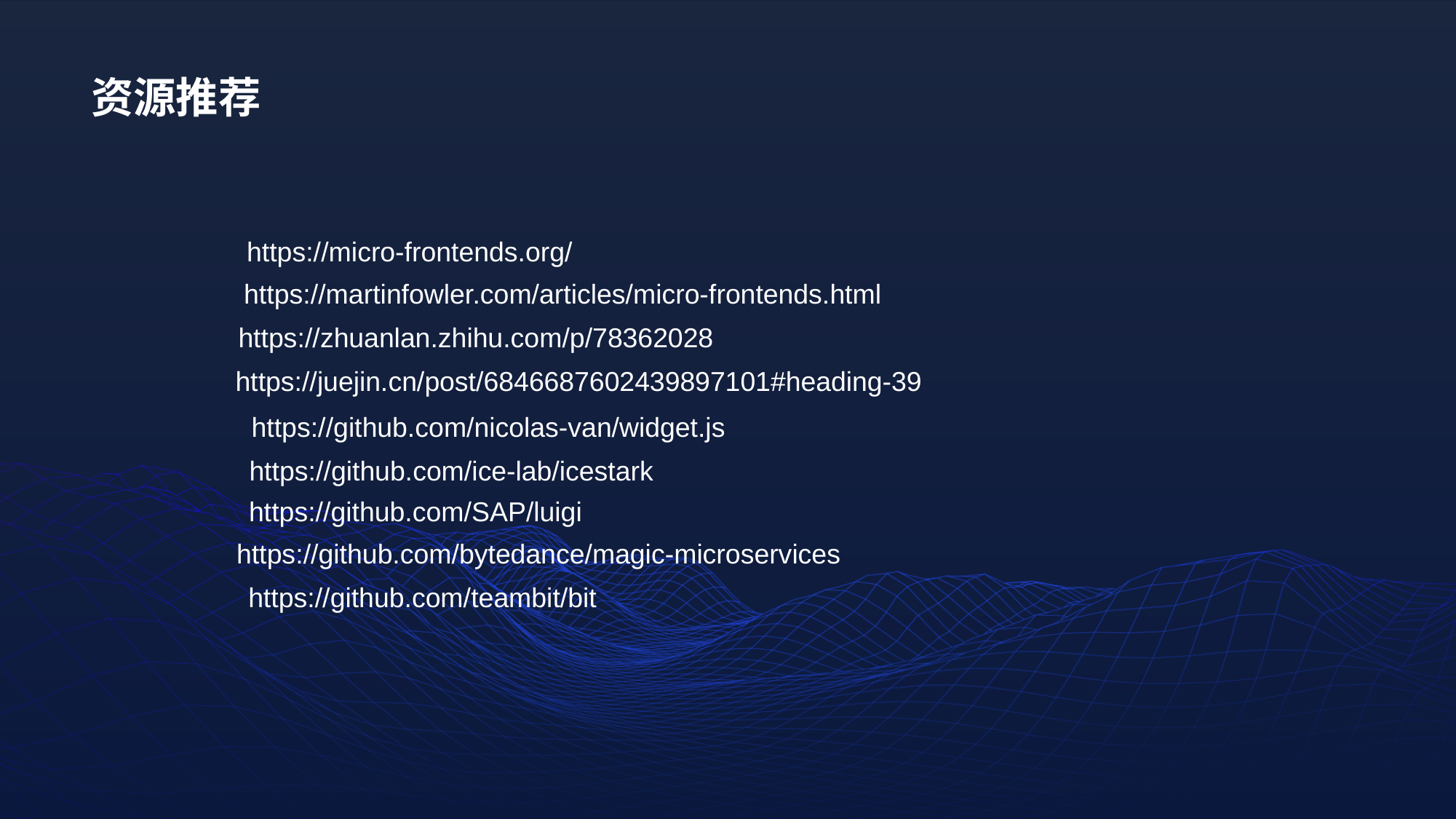

资源推荐
https://micro-frontends.org/
https://martinfowler.com/articles/micro-frontends.html
https://zhuanlan.zhihu.com/p/78362028
https://juejin.cn/post/6846687602439897101#heading-39
https://github.com/nicolas-van/widget.js
https://github.com/ice-lab/icestark
https://github.com/SAP/luigi
https://github.com/bytedance/magic-microservices
https://github.com/teambit/bit